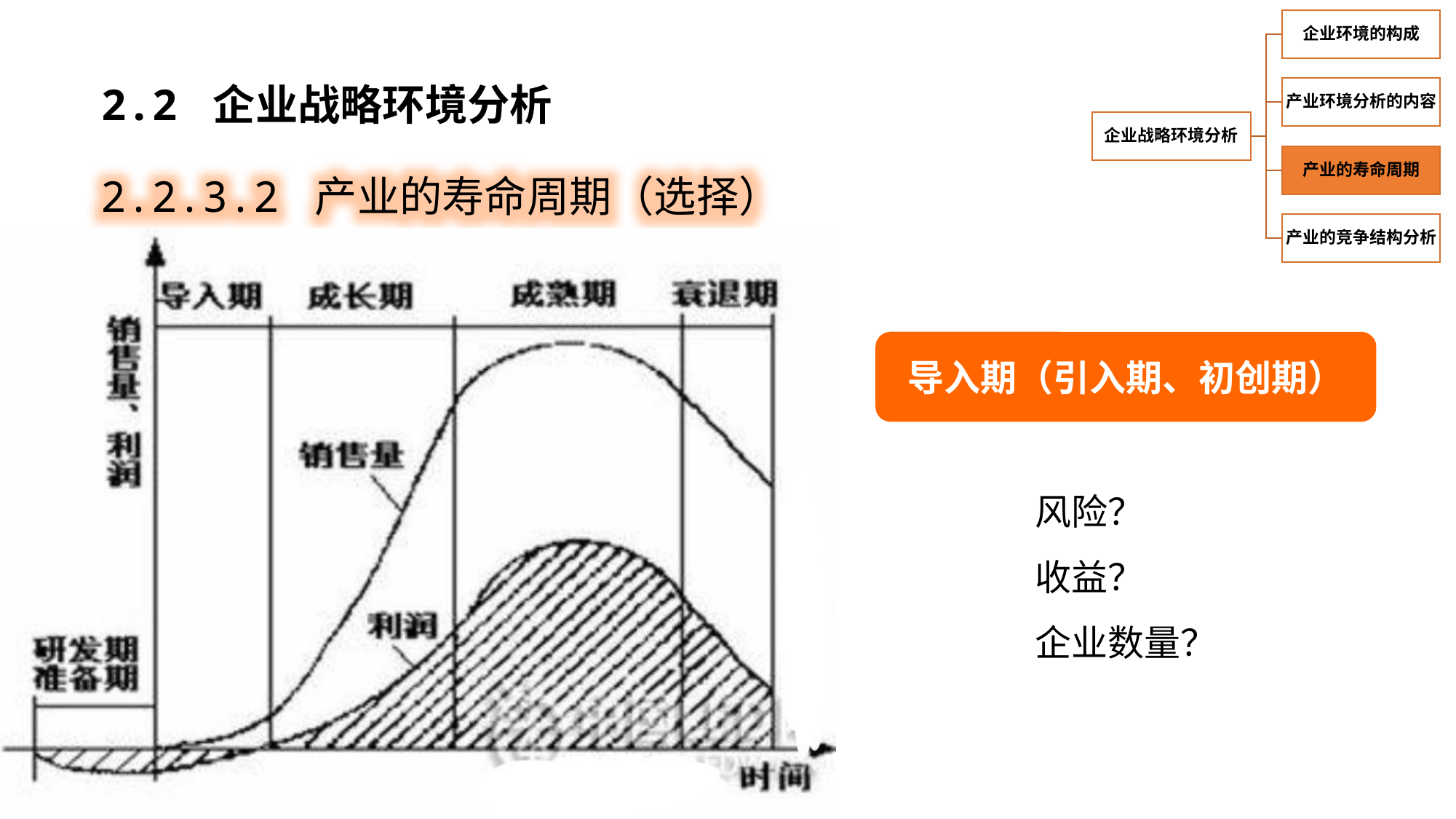

企业战略环境分析
企业环境的构成
产业环境分析的内容
产业的寿命周期
产业的竞争结构分析
2.2 企业战略环境分析
2.2.3.2 产业的寿命周期（选择）

导入期（引入期、初创期）
风险？
收益？
企业数量？